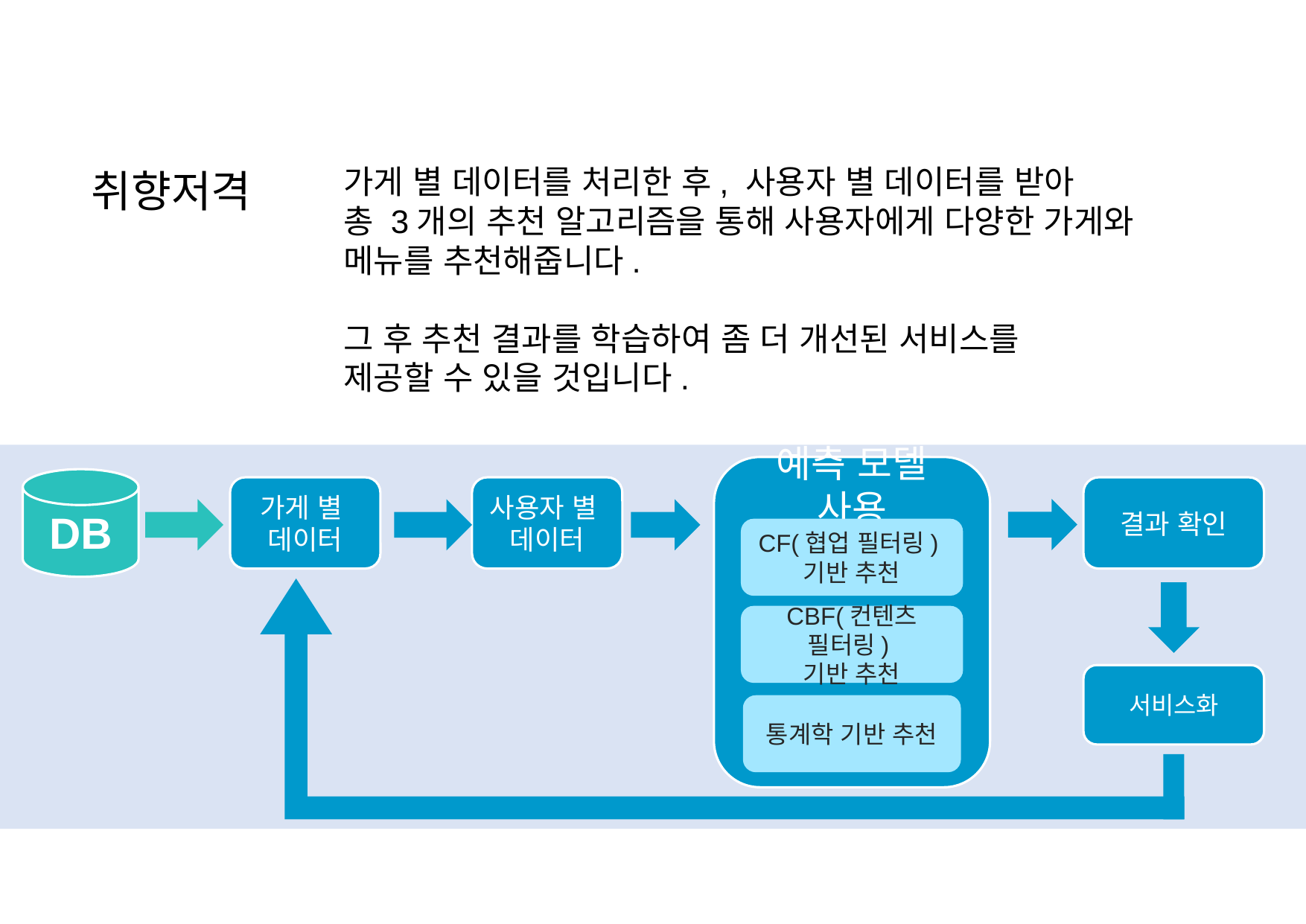

가게 별 데이터를 처리한 후, 사용자 별 데이터를 받아
총 3개의 추천 알고리즘을 통해 사용자에게 다양한 가게와 메뉴를 추천해줍니다.

그 후 추천 결과를 학습하여 좀 더 개선된 서비스를
제공할 수 있을 것입니다.
취향저격

예측 모델 사용

DB
가게 별
데이터
결과 확인
사용자 별
데이터

CF(협업 필터링)
기반 추천

CBF(컨텐츠 필터링)
기반 추천
서비스화
통계학 기반 추천